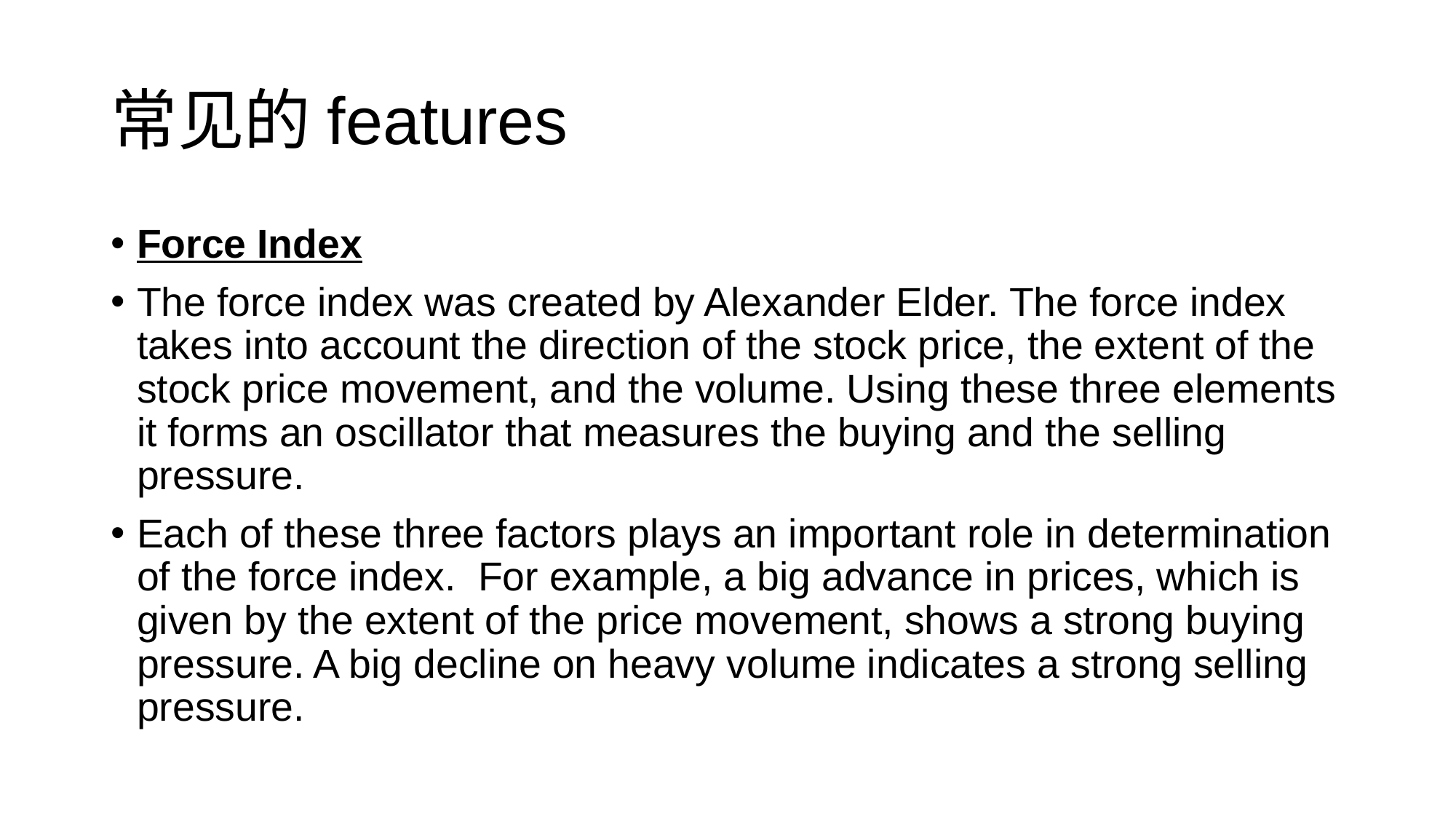

# 常见的features
Force Index
The force index was created by Alexander Elder. The force index takes into account the direction of the stock price, the extent of the stock price movement, and the volume. Using these three elements it forms an oscillator that measures the buying and the selling pressure.
Each of these three factors plays an important role in determination of the force index.  For example, a big advance in prices, which is given by the extent of the price movement, shows a strong buying pressure. A big decline on heavy volume indicates a strong selling pressure.